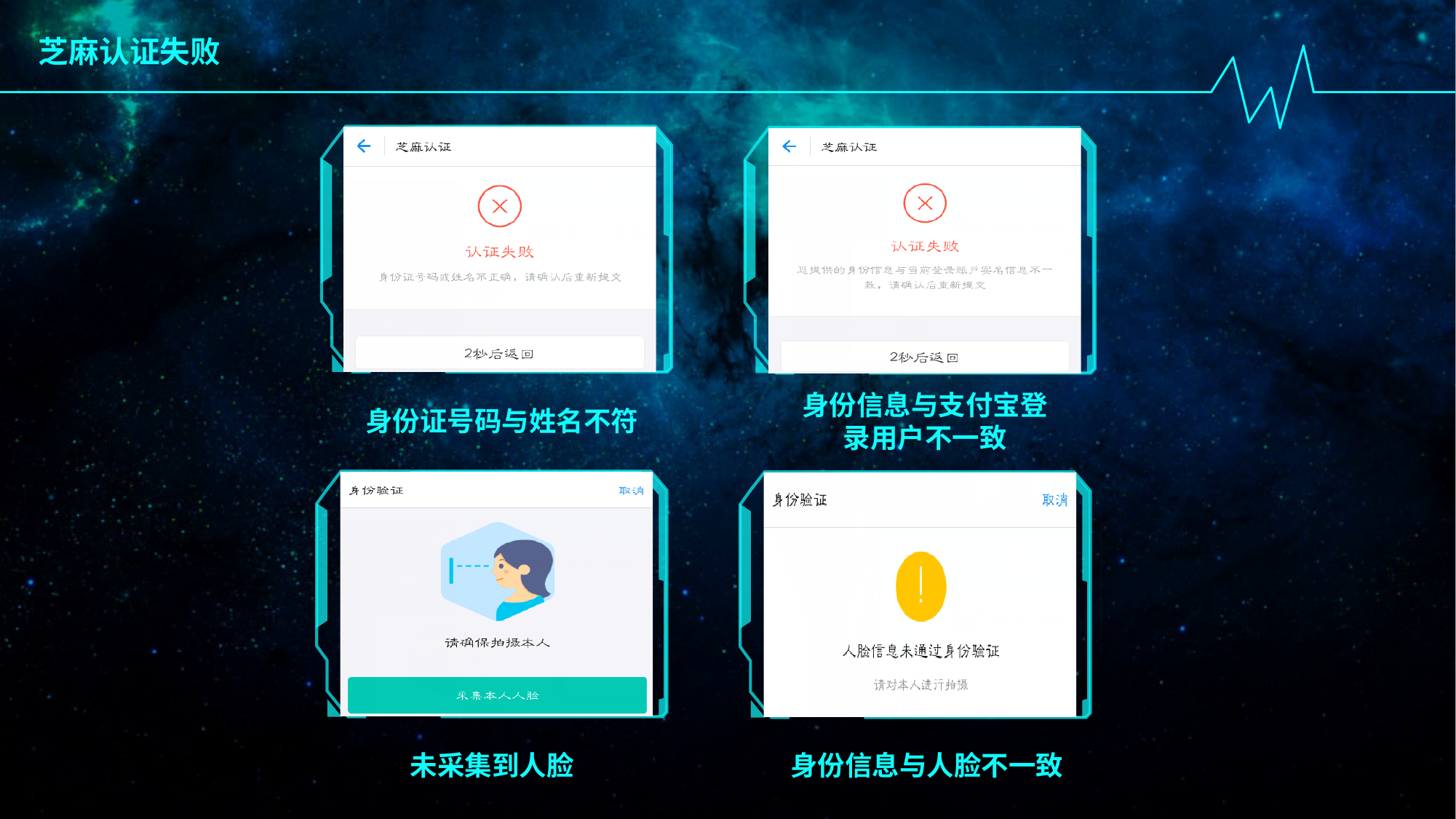

芝麻认证失败

身份信息与支付宝登录用户不一致
身份证号码与姓名不符

未采集到人脸
身份信息与人脸不一致